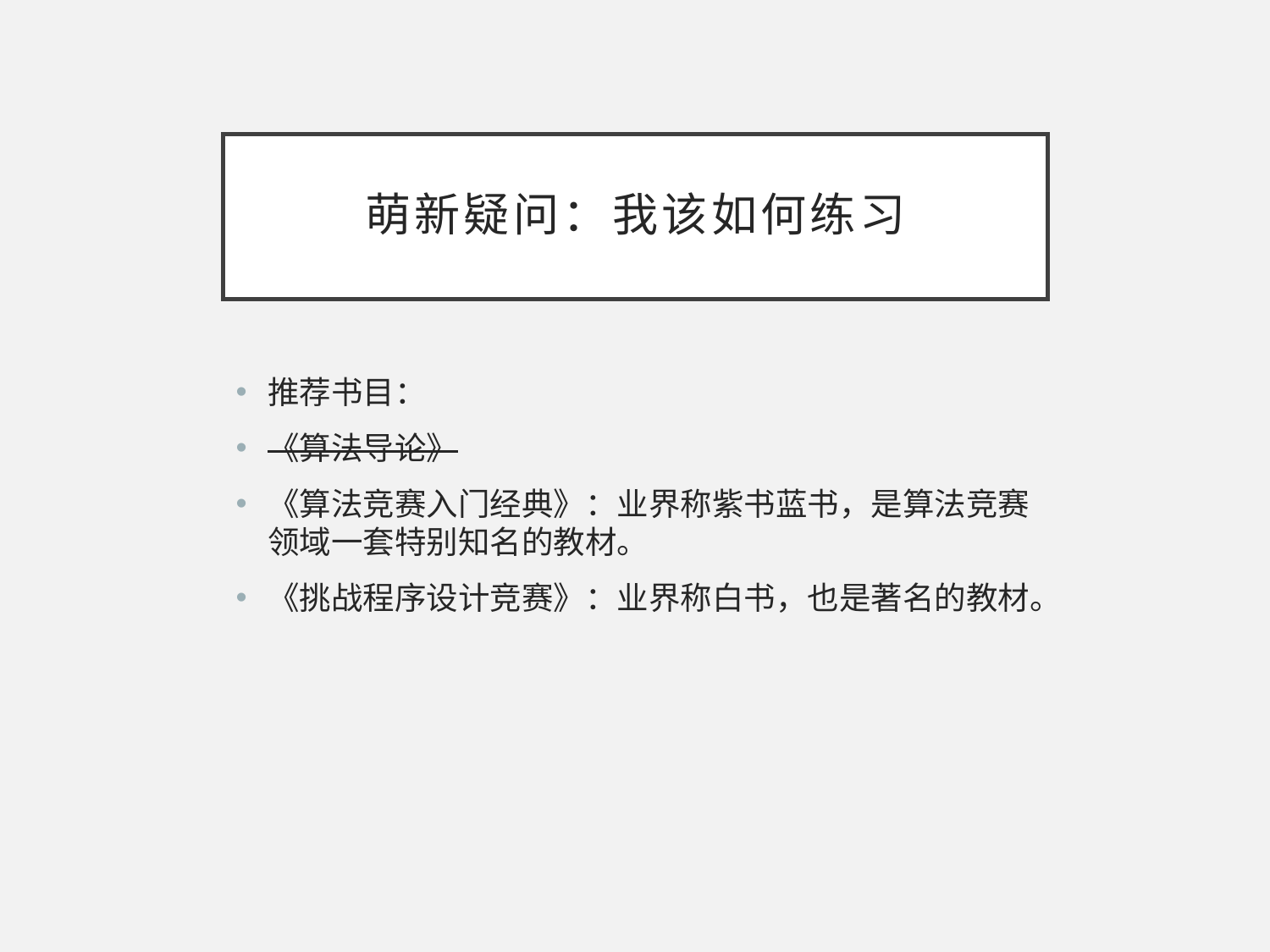

# 萌新疑问：我该如何练习
推荐书目：
《算法导论》
《算法竞赛入门经典》：业界称紫书蓝书，是算法竞赛领域一套特别知名的教材。
《挑战程序设计竞赛》：业界称白书，也是著名的教材。